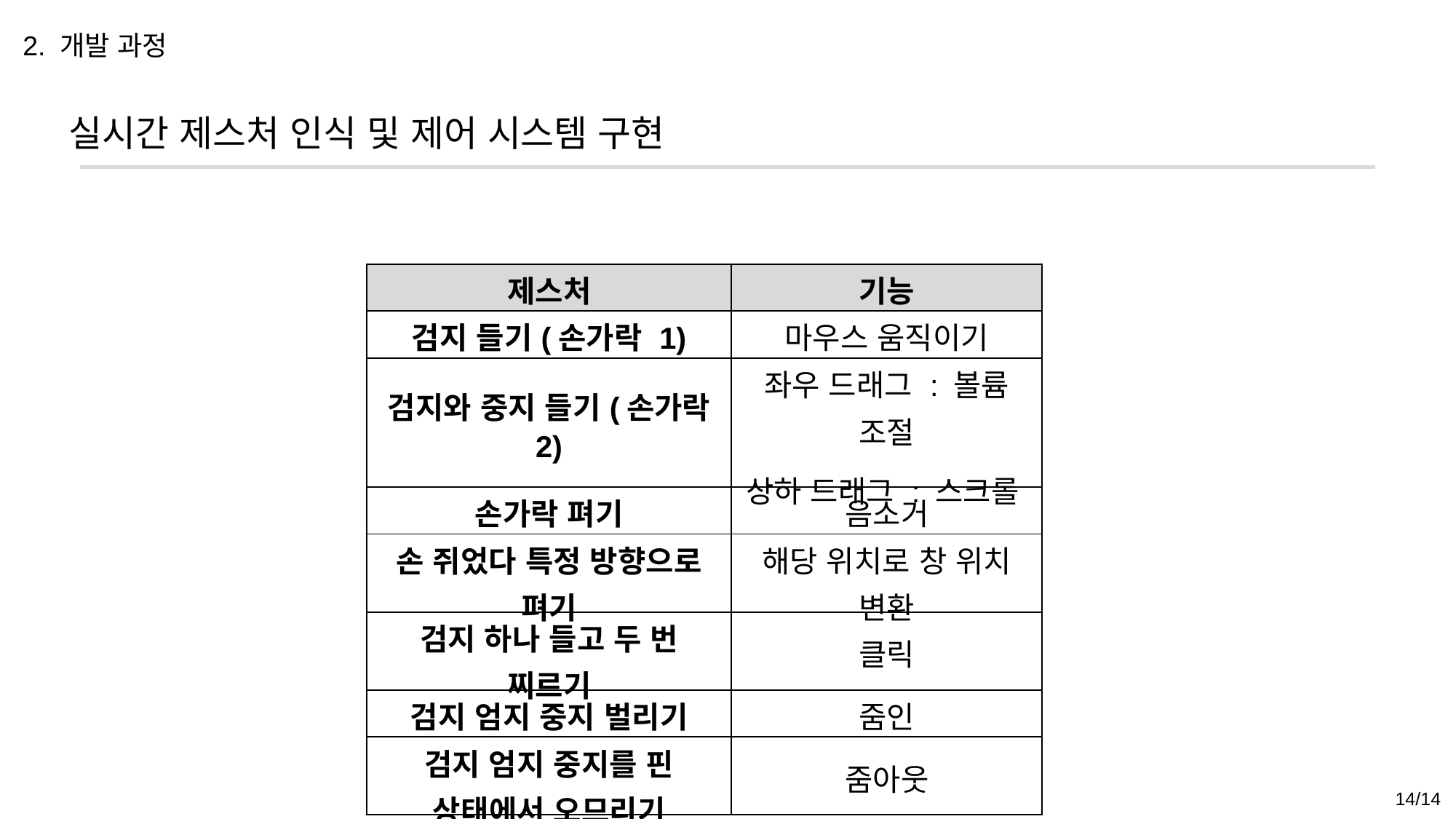

2. 개발 과정
실시간 제스처 인식 및 제어 시스템 구현
| 제스처 | 기능 |
| --- | --- |
| 검지 들기(손가락 1) | 마우스 움직이기 |
| 검지와 중지 들기(손가락 2) | 좌우 드래그 : 볼륨 조절 상하 드래그 : 스크롤 |
| 손가락 펴기 | 음소거 |
| 손 쥐었다 특정 방향으로 펴기 | 해당 위치로 창 위치 변환 |
| 검지 하나 들고 두 번 찌르기 | 클릭 |
| 검지 엄지 중지 벌리기 | 줌인 |
| 검지 엄지 중지를 핀 상태에서 오므리기 | 줌아웃 |
14/14